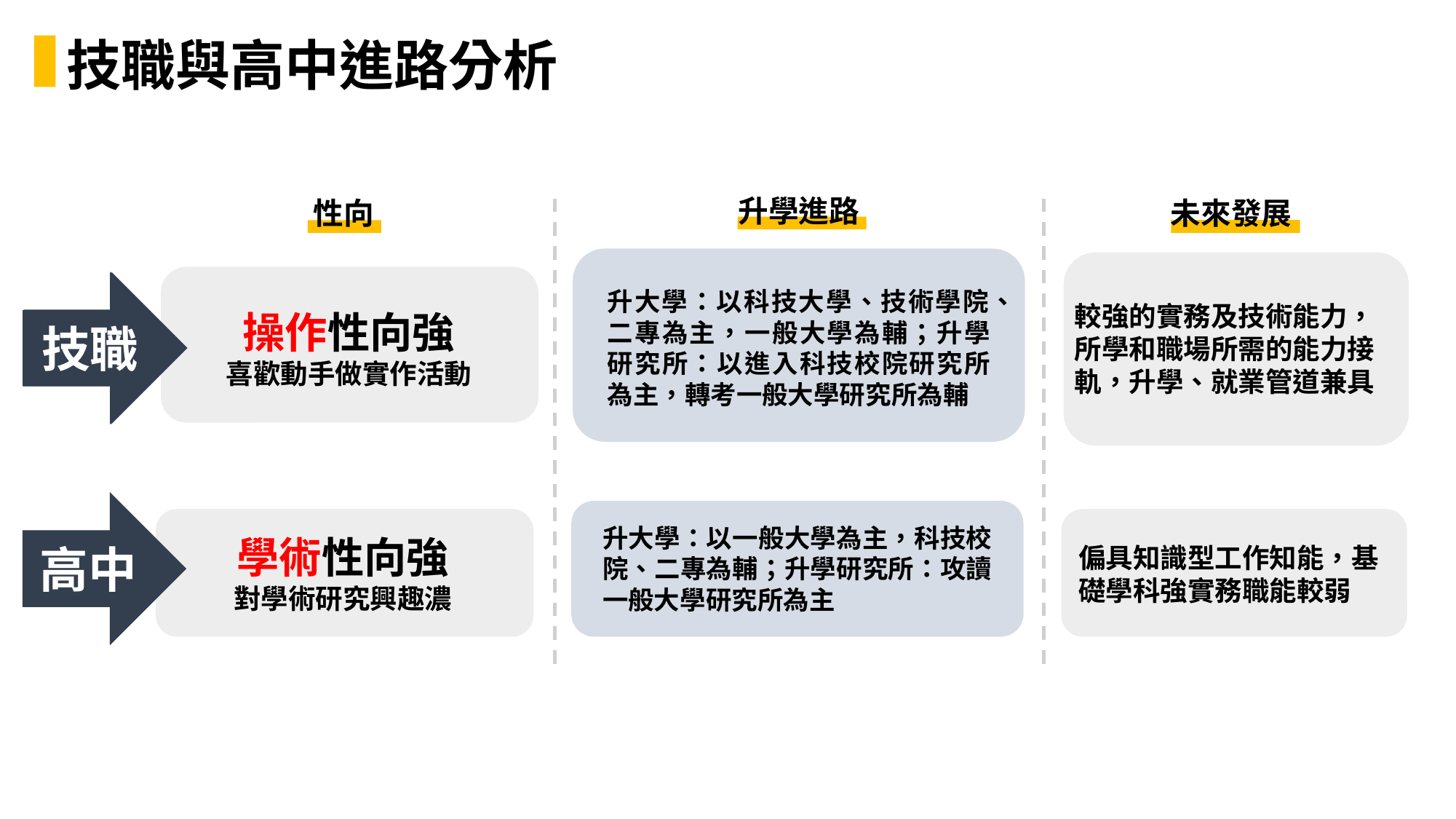

技職與高中進路分析

升學進路
性向
未來發展

升大學：以科技大學、技術學院、二專為主，一般大學為輔；升學研究所：以進入科技校院研究所為主，轉考一般大學研究所為輔

技職

技職
較強的實務及技術能力，所學和職場所需的能力接軌，升學、就業管道兼具
操作性向強
喜歡動手做實作活動

高中

高中

升大學：以一般大學為主，科技校院、二專為輔；升學研究所：攻讀一般大學研究所為主

學術性向強
對學術研究興趣濃
偏具知識型工作知能，基礎學科強實務職能較弱